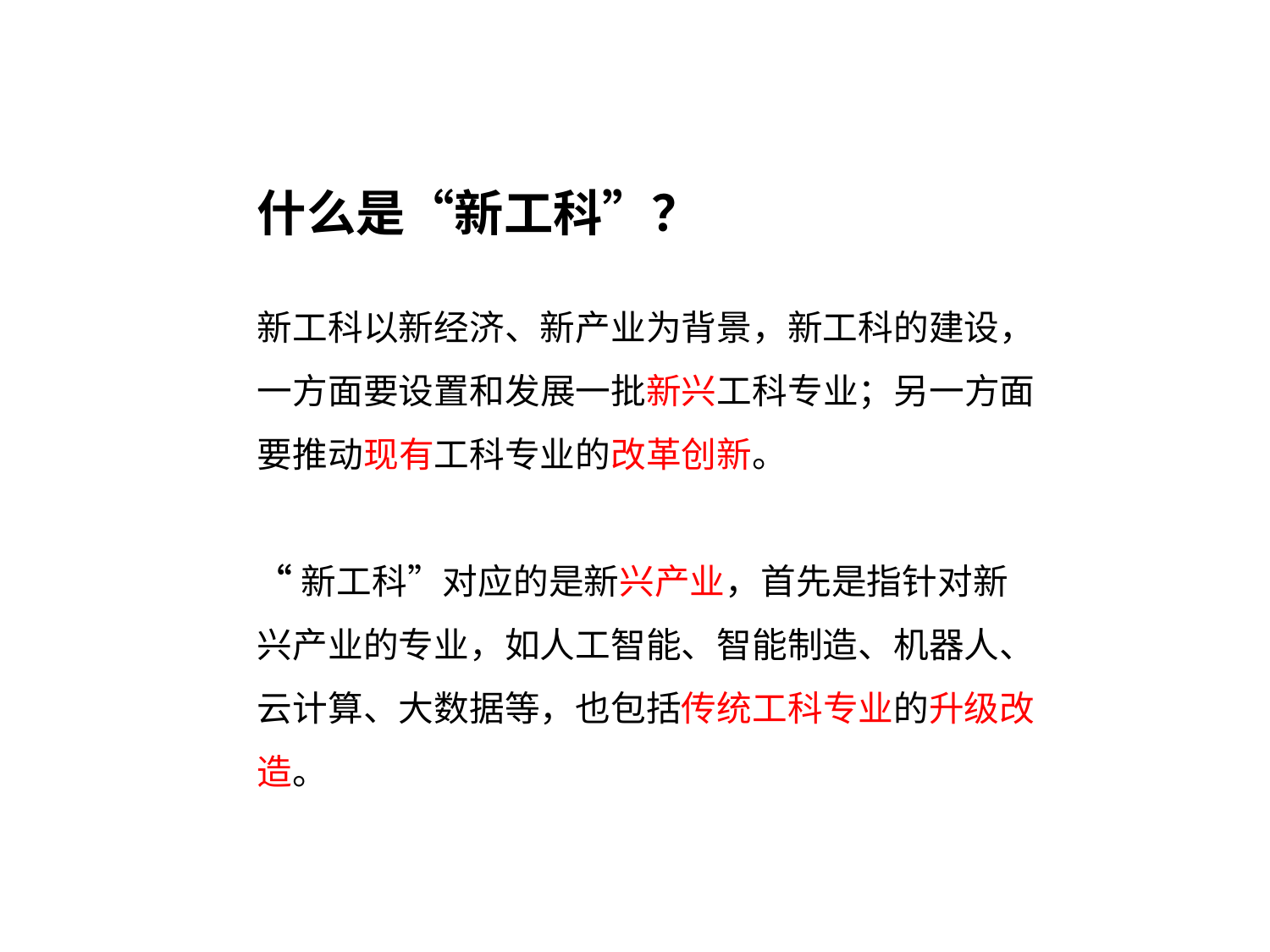

什么是“新工科”？

新工科以新经济、新产业为背景，新工科的建设，一方面要设置和发展一批新兴工科专业；另一方面要推动现有工科专业的改革创新。

“新工科”对应的是新兴产业，首先是指针对新兴产业的专业，如人工智能、智能制造、机器人、云计算、大数据等，也包括传统工科专业的升级改造。

41